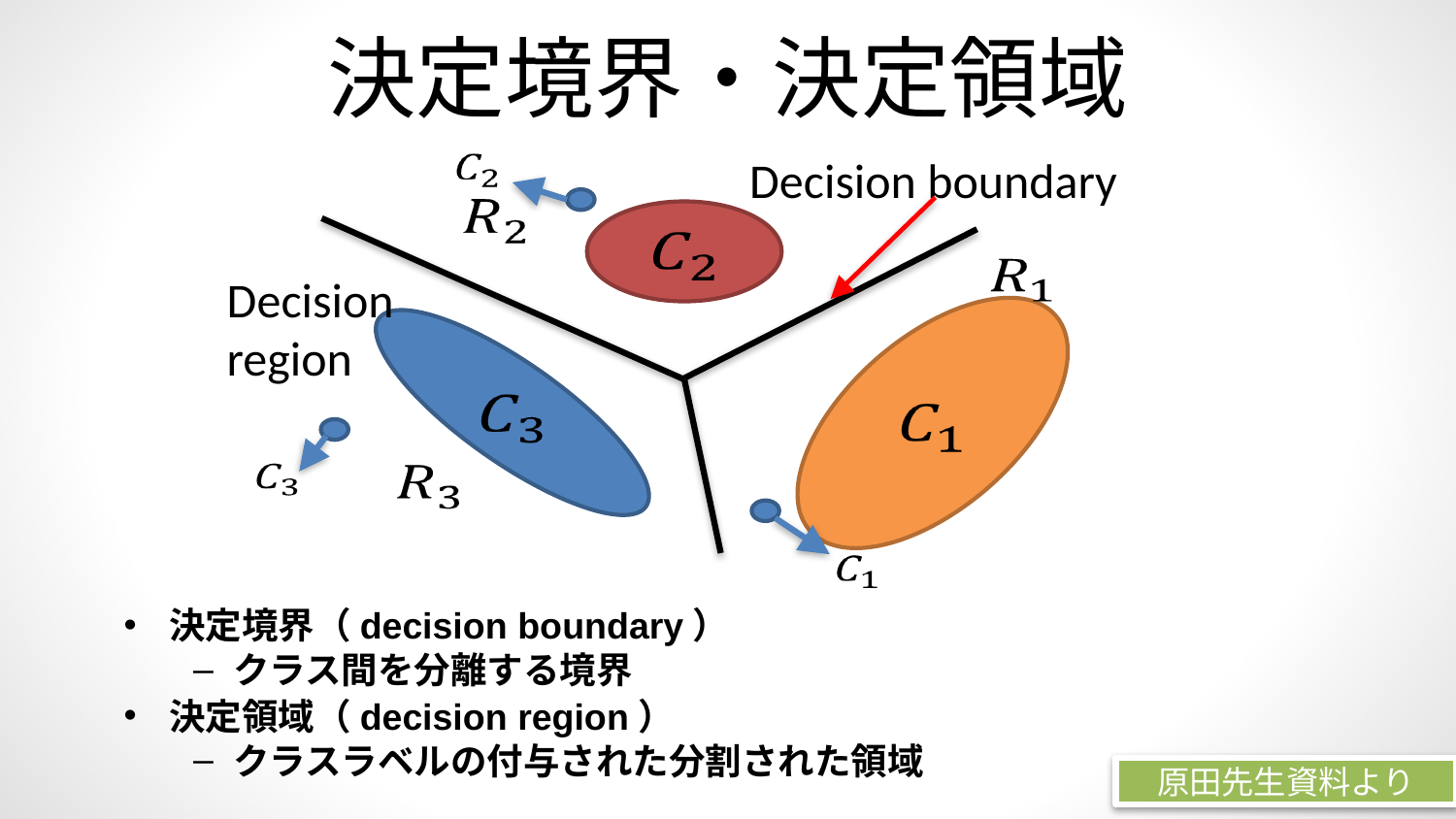

# 決定境界・決定領域
Decision boundary

Decision
region

決定境界（decision boundary）
クラス間を分離する境界
決定領域（decision region）
クラスラベルの付与された分割された領域
原田先生資料より